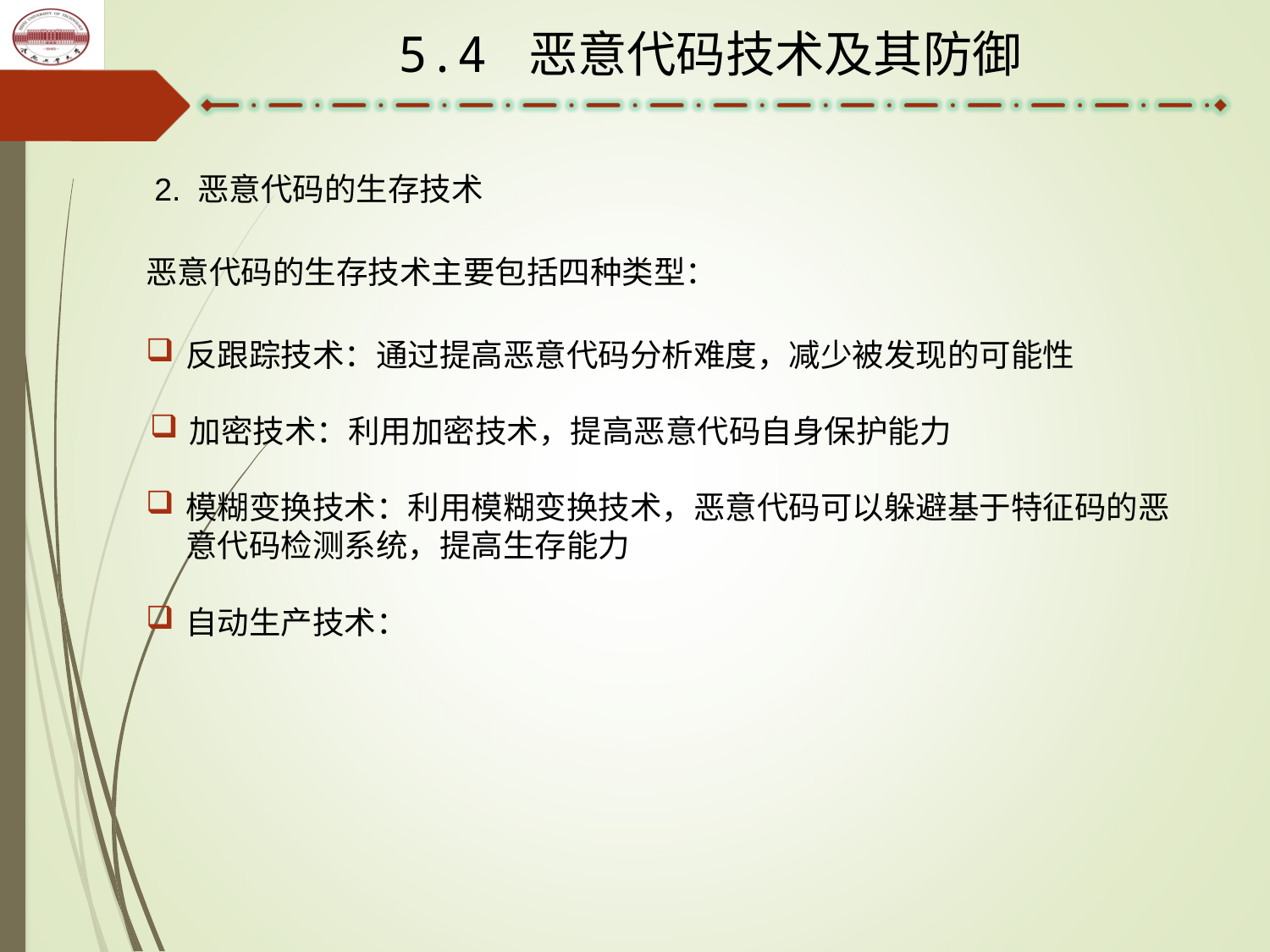

5.4 恶意代码技术及其防御
2. 恶意代码的生存技术
恶意代码的生存技术主要包括四种类型：
反跟踪技术：通过提高恶意代码分析难度，减少被发现的可能性
加密技术：利用加密技术，提高恶意代码自身保护能力
模糊变换技术：利用模糊变换技术，恶意代码可以躲避基于特征码的恶意代码检测系统，提高生存能力
自动生产技术：